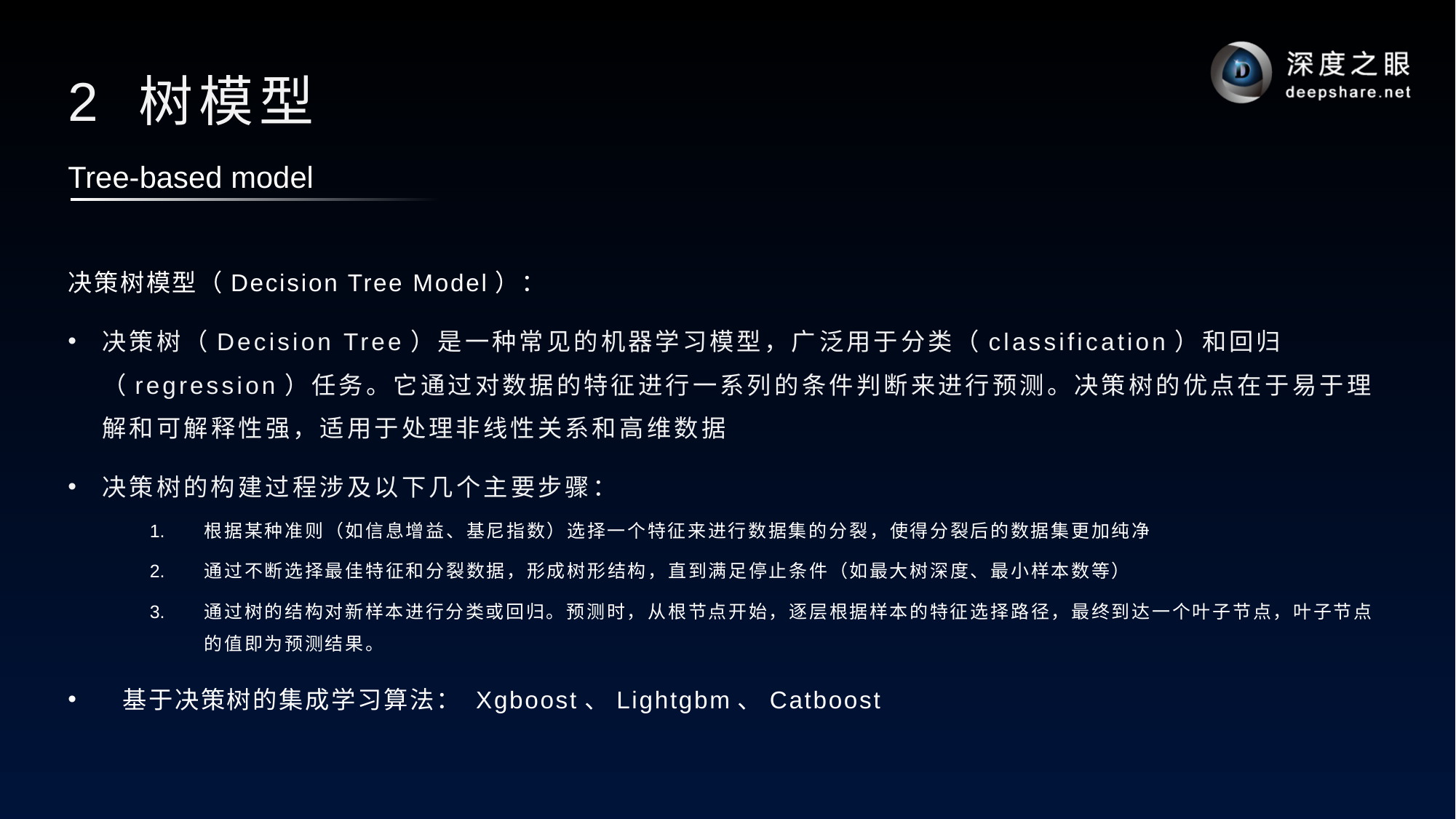

# 2 树模型
Tree-based model
决策树模型（Decision Tree Model）：
决策树（Decision Tree）是一种常见的机器学习模型，广泛用于分类（classification）和回归（regression）任务。它通过对数据的特征进行一系列的条件判断来进行预测。决策树的优点在于易于理解和可解释性强，适用于处理非线性关系和高维数据
决策树的构建过程涉及以下几个主要步骤：
根据某种准则（如信息增益、基尼指数）选择一个特征来进行数据集的分裂，使得分裂后的数据集更加纯净
通过不断选择最佳特征和分裂数据，形成树形结构，直到满足停止条件（如最大树深度、最小样本数等）
通过树的结构对新样本进行分类或回归。预测时，从根节点开始，逐层根据样本的特征选择路径，最终到达一个叶子节点，叶子节点的值即为预测结果。
基于决策树的集成学习算法： Xgboost、Lightgbm、Catboost